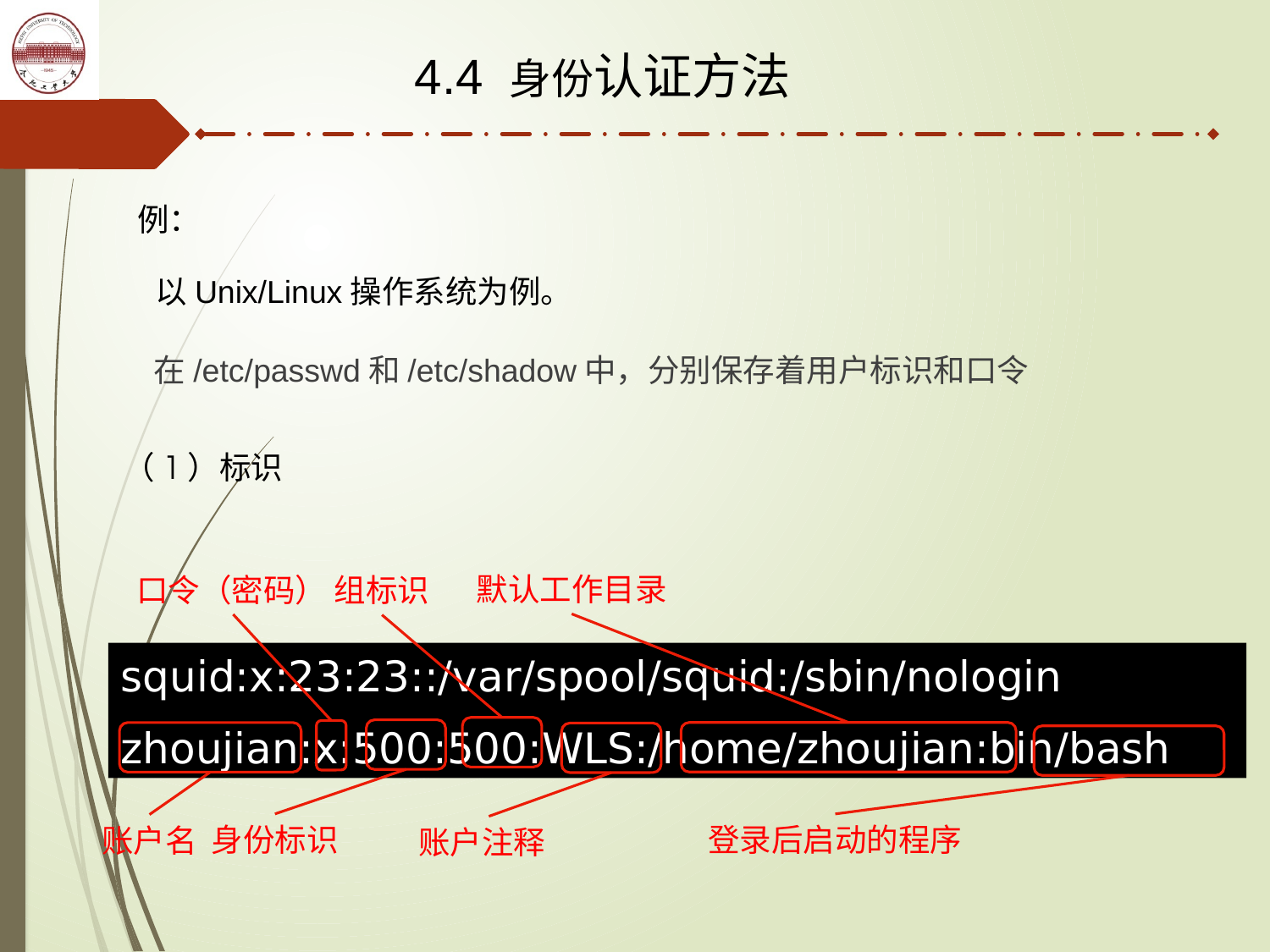

4.4 身份认证方法
例：
以Unix/Linux操作系统为例。
在/etc/passwd和/etc/shadow中，分别保存着用户标识和口令
（1）标识
默认工作目录
口令（密码）
组标识
squid:x:23:23::/var/spool/squid:/sbin/nologin
zhoujian:x:500:500:WLS:/home/zhoujian:bin/bash

身份标识
登录后启动的程序
账户名
账户注释